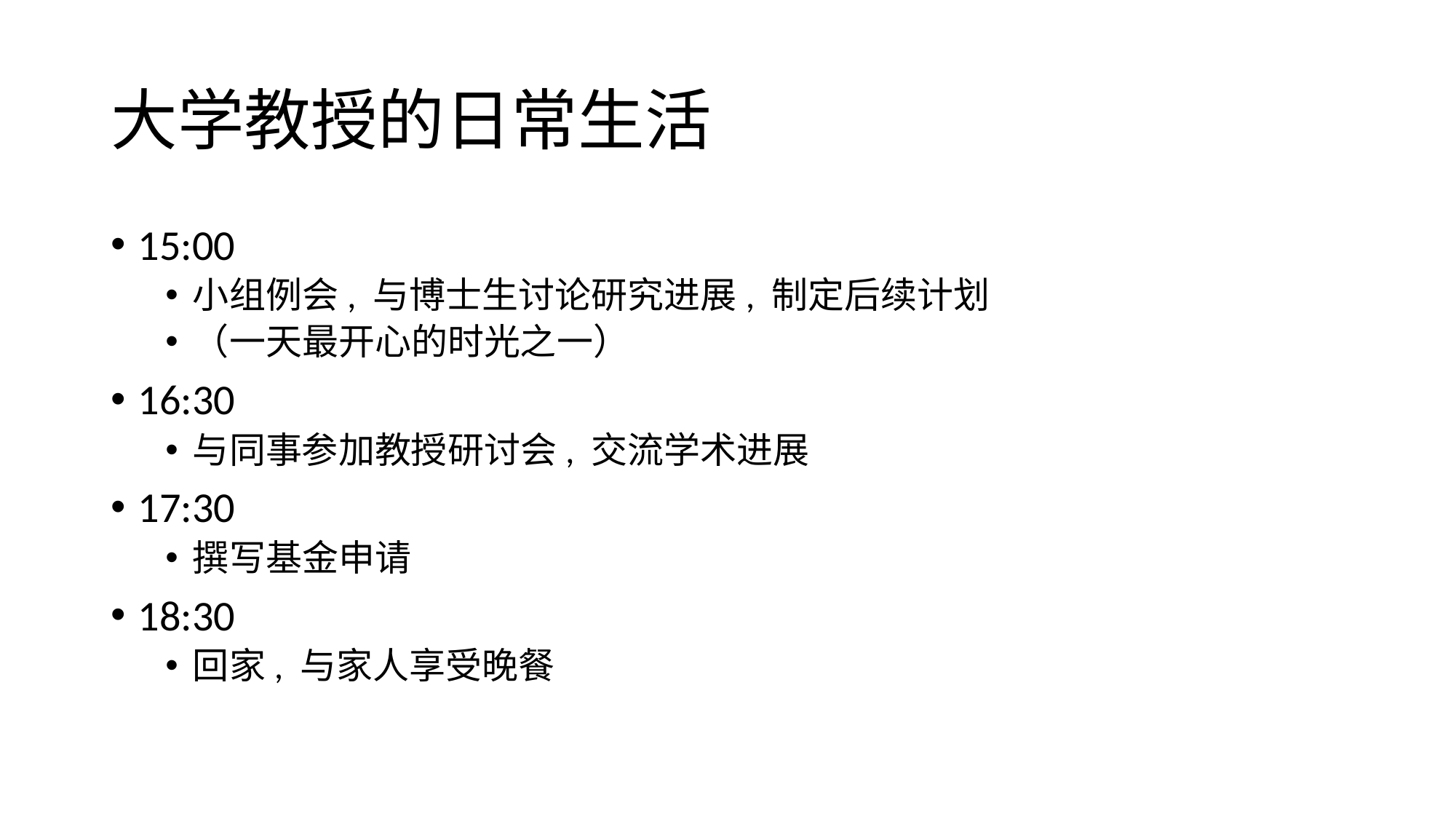

# 大学教授的日常生活
15:00
小组例会, 与博士生讨论研究进展, 制定后续计划
（一天最开心的时光之一）
16:30
与同事参加教授研讨会, 交流学术进展
17:30
撰写基金申请
18:30
回家, 与家人享受晚餐